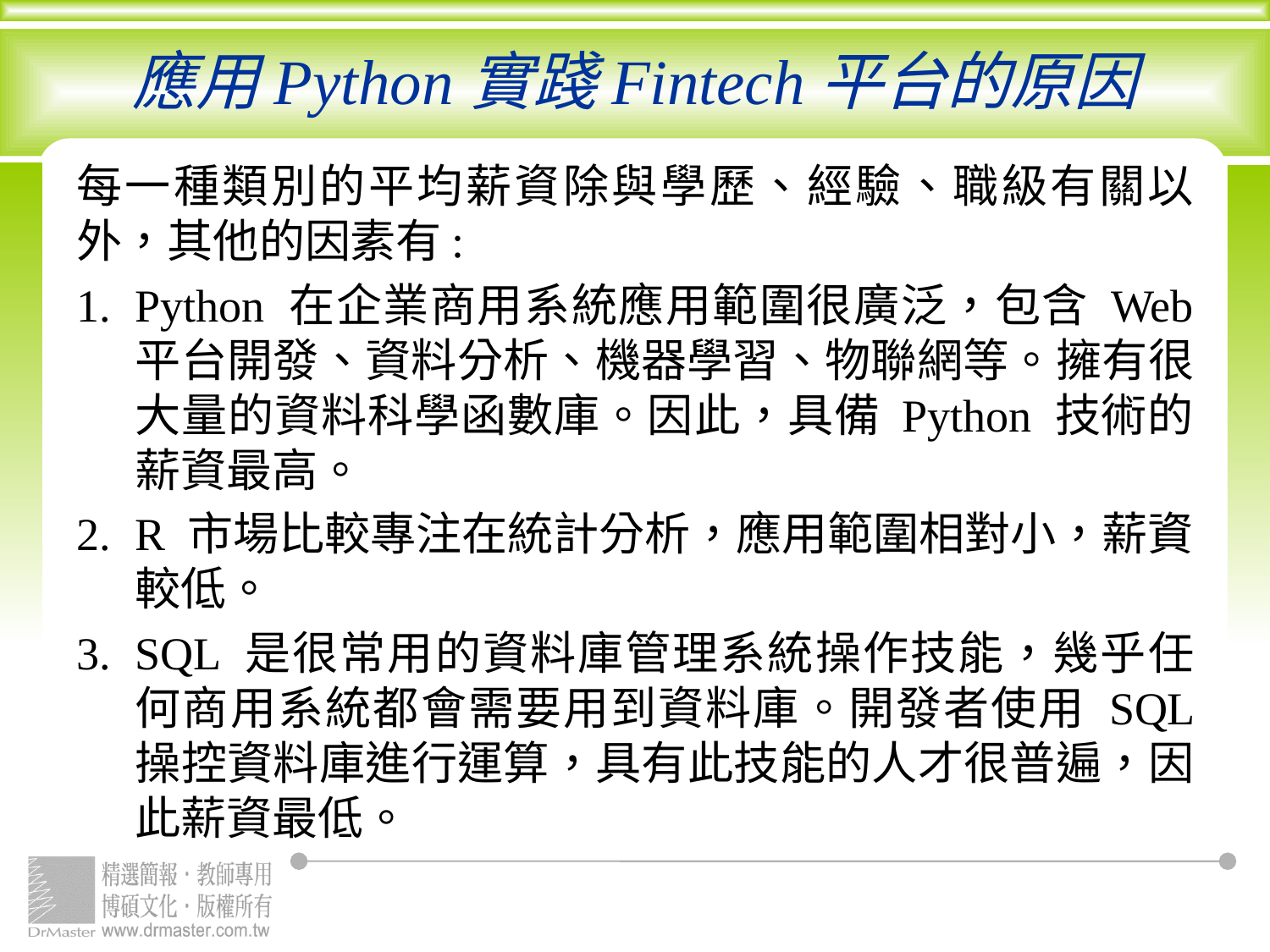

# 應用Python實踐Fintech平台的原因
每一種類別的平均薪資除與學歷、經驗、職級有關以外，其他的因素有:
Python 在企業商用系統應用範圍很廣泛，包含 Web 平台開發、資料分析、機器學習、物聯網等。擁有很大量的資料科學函數庫。因此，具備 Python 技術的薪資最高。
R 市場比較專注在統計分析，應用範圍相對小，薪資較低。
SQL 是很常用的資料庫管理系統操作技能，幾乎任何商用系統都會需要用到資料庫。開發者使用 SQL 操控資料庫進行運算，具有此技能的人才很普遍，因此薪資最低。